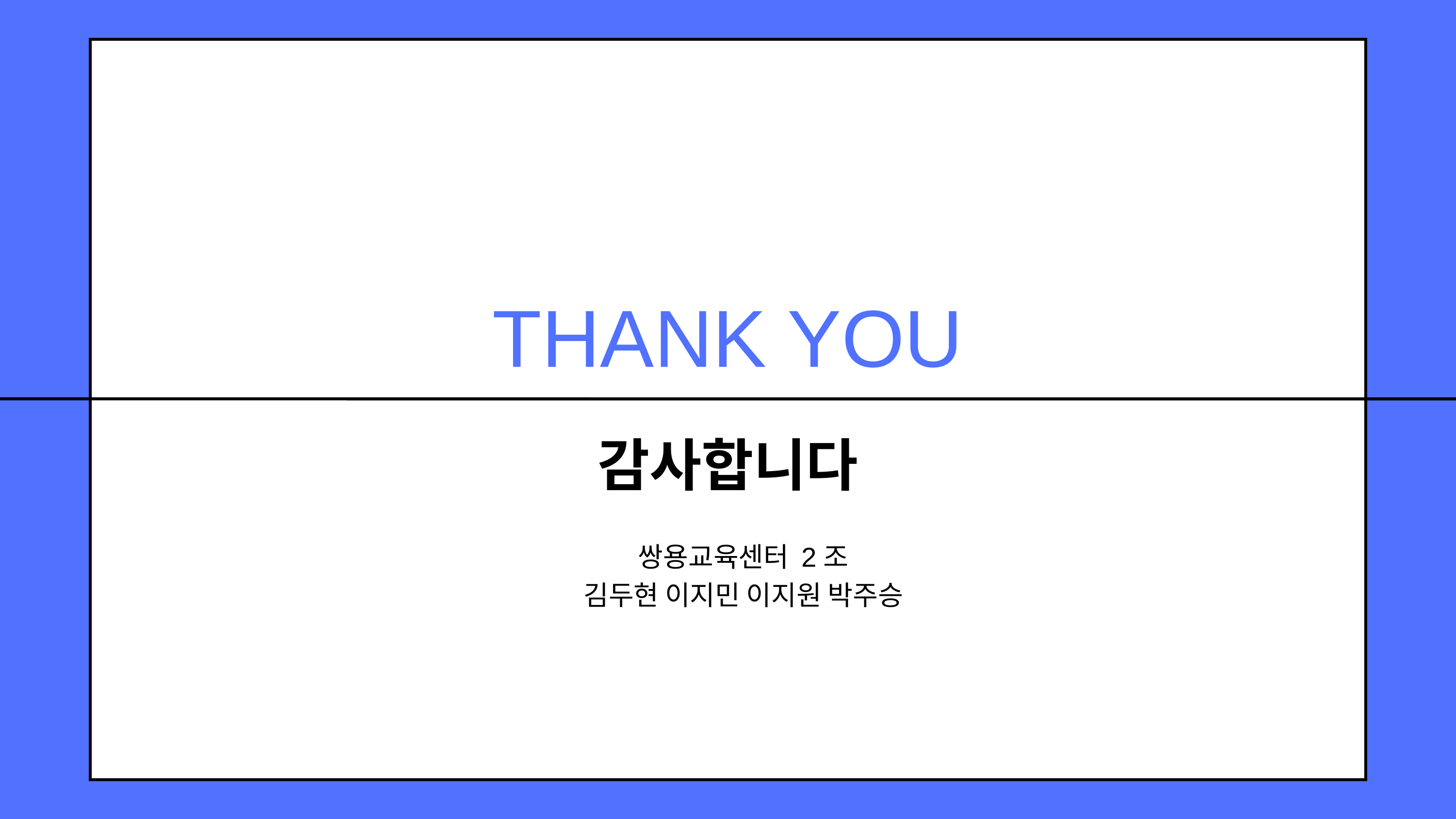

THANK YOU

감사합니다
쌍용교육센터 2조
김두현 이지민 이지원 박주승